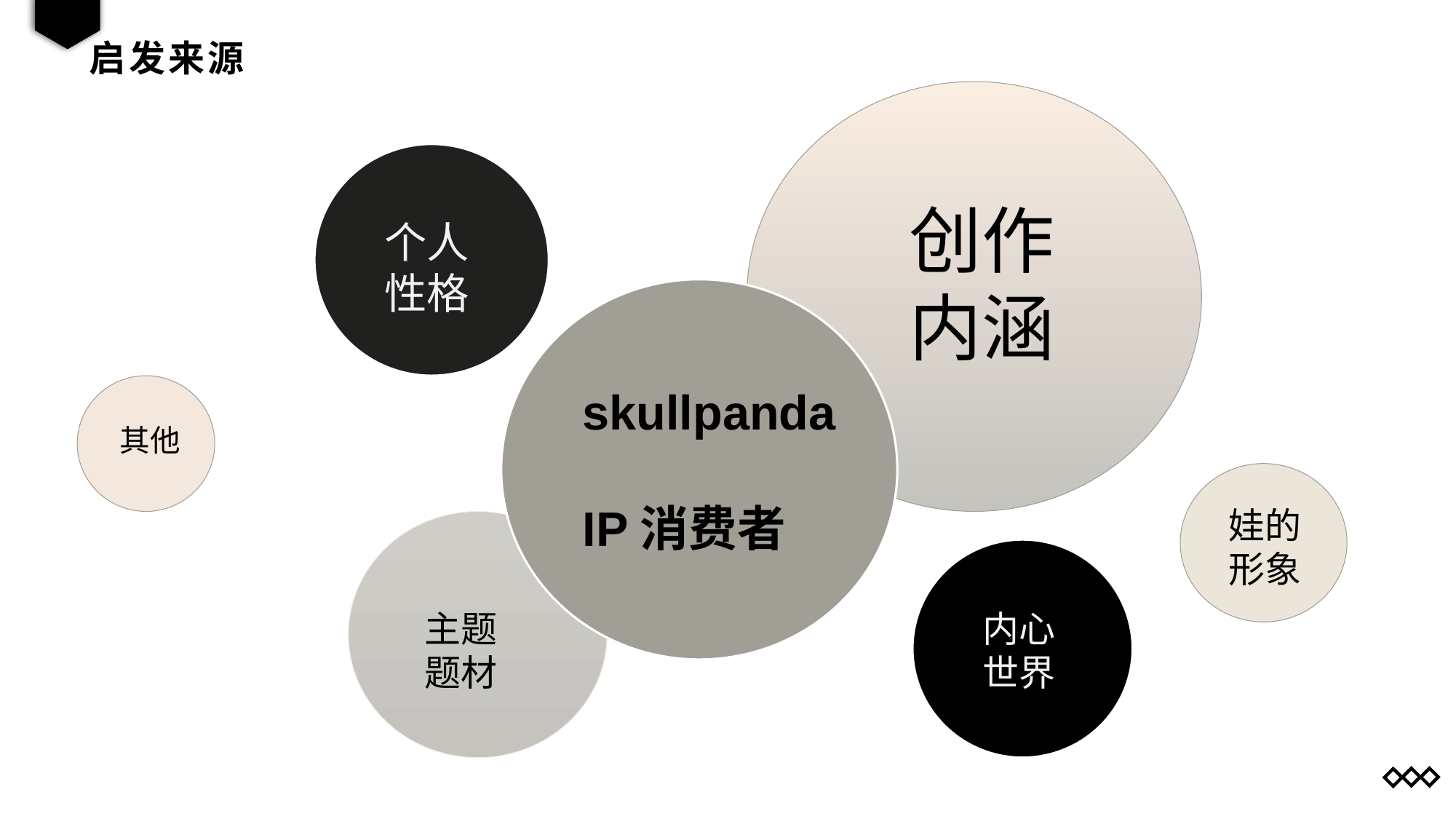

# 启发来源

创作
内涵

个人性格

其他
skullpanda

IP消费者

娃的形象

主题
题材

内心世界